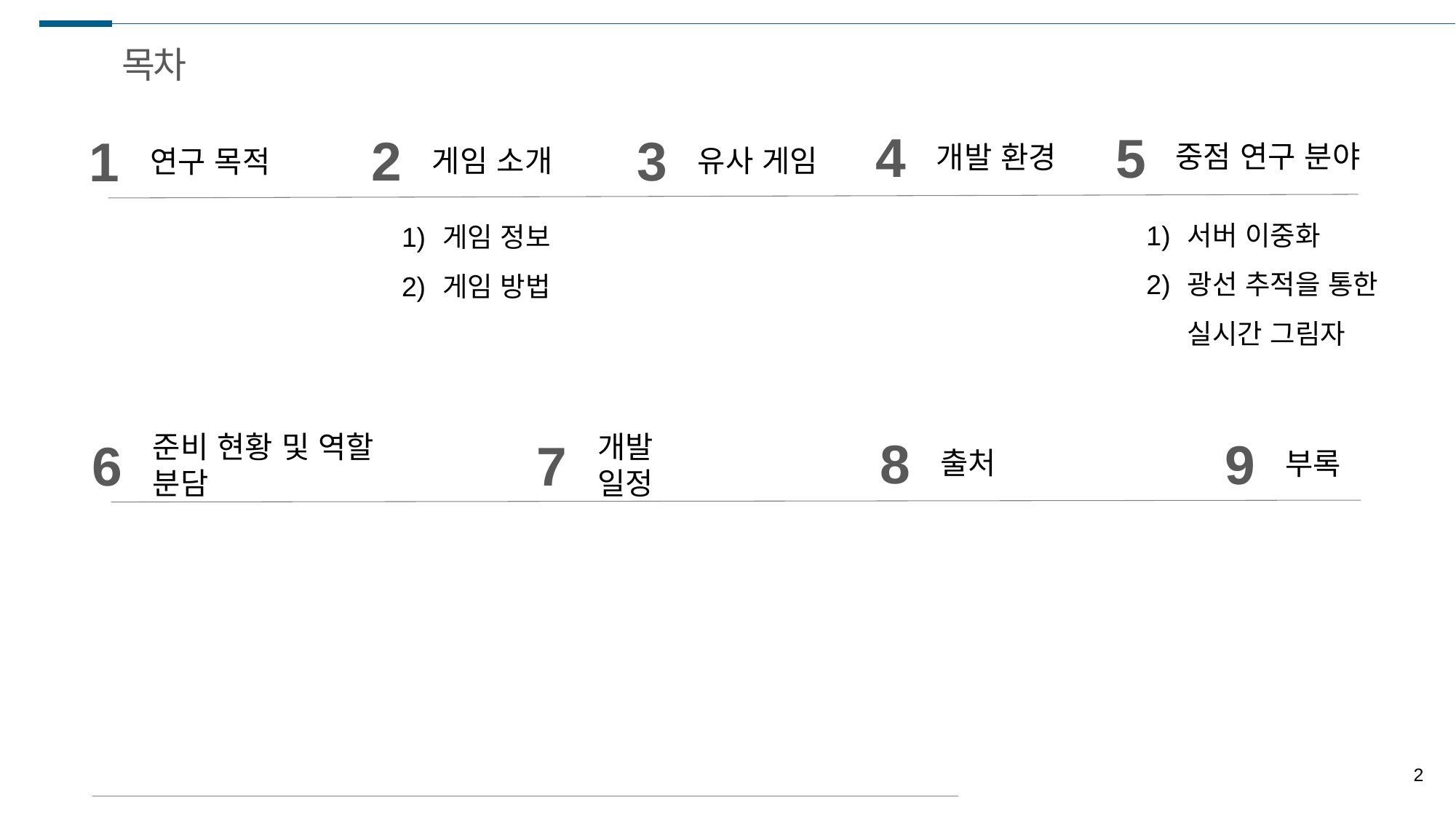

목차
4
개발 환경
5
중점 연구 분야
2
게임 소개
3
유사 게임
1
연구 목적
서버 이중화
광선 추적을 통한
실시간 그림자
게임 정보
게임 방법
8
출처
9
부록
6
준비 현황 및 역할 분담
7
개발 일정
2